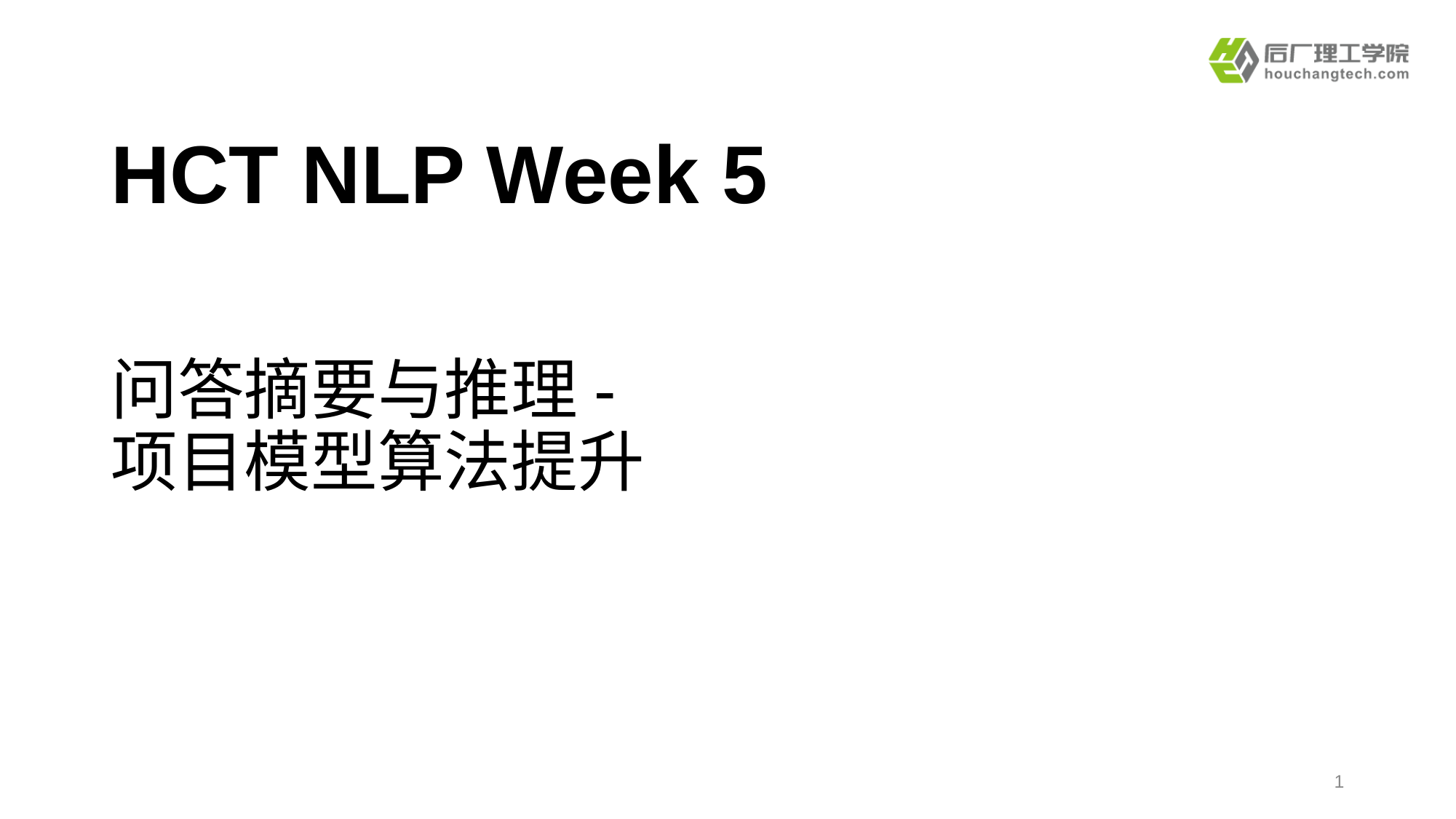

HCT NLP Week 5
问答摘要与推理-
项目模型算法提升
1